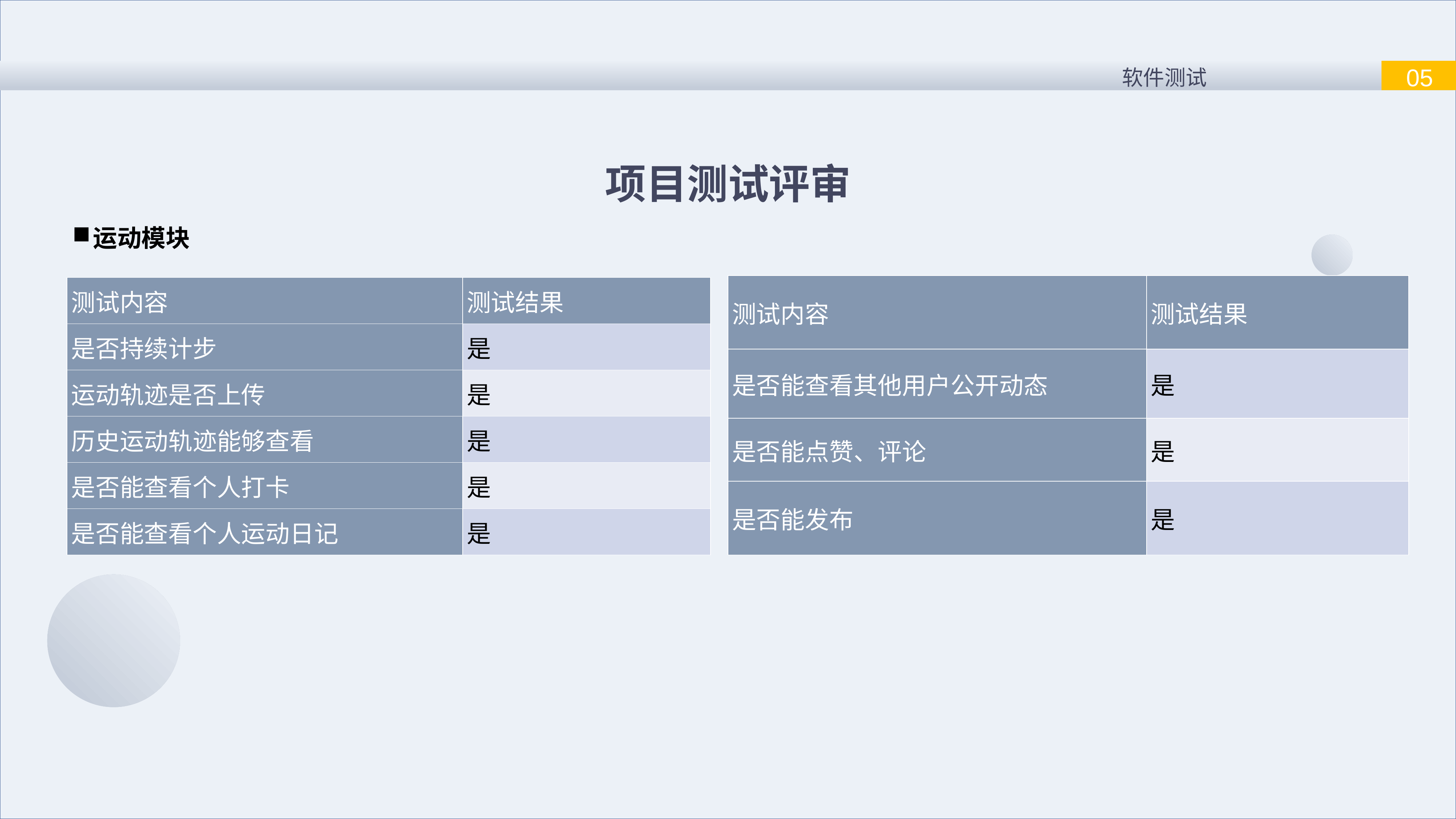

05
软件测试
项目测试评审
运动模块

| 测试内容 | 测试结果 |
| --- | --- |
| 是否能查看其他用户公开动态 | 是 |
| 是否能点赞、评论 | 是 |
| 是否能发布 | 是 |
| 测试内容 | 测试结果 |
| --- | --- |
| 是否持续计步 | 是 |
| 运动轨迹是否上传 | 是 |
| 历史运动轨迹能够查看 | 是 |
| 是否能查看个人打卡 | 是 |
| 是否能查看个人运动日记 | 是 |